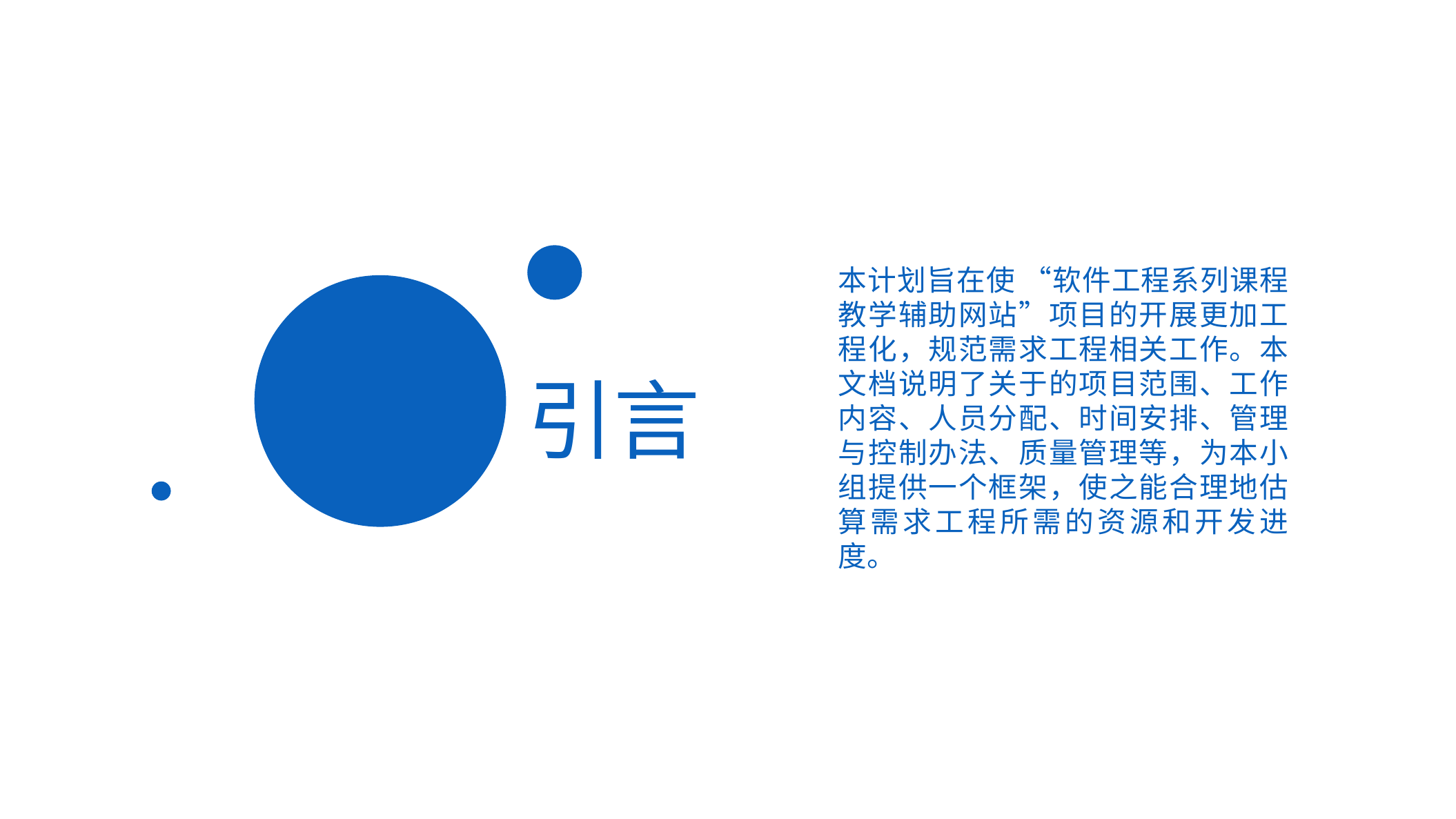

本计划旨在使 “软件工程系列课程教学辅助网站”项目的开展更加工程化，规范需求工程相关工作。本文档说明了关于的项目范围、工作内容、人员分配、时间安排、管理与控制办法、质量管理等，为本小组提供一个框架，使之能合理地估算需求工程所需的资源和开发进度。

引言